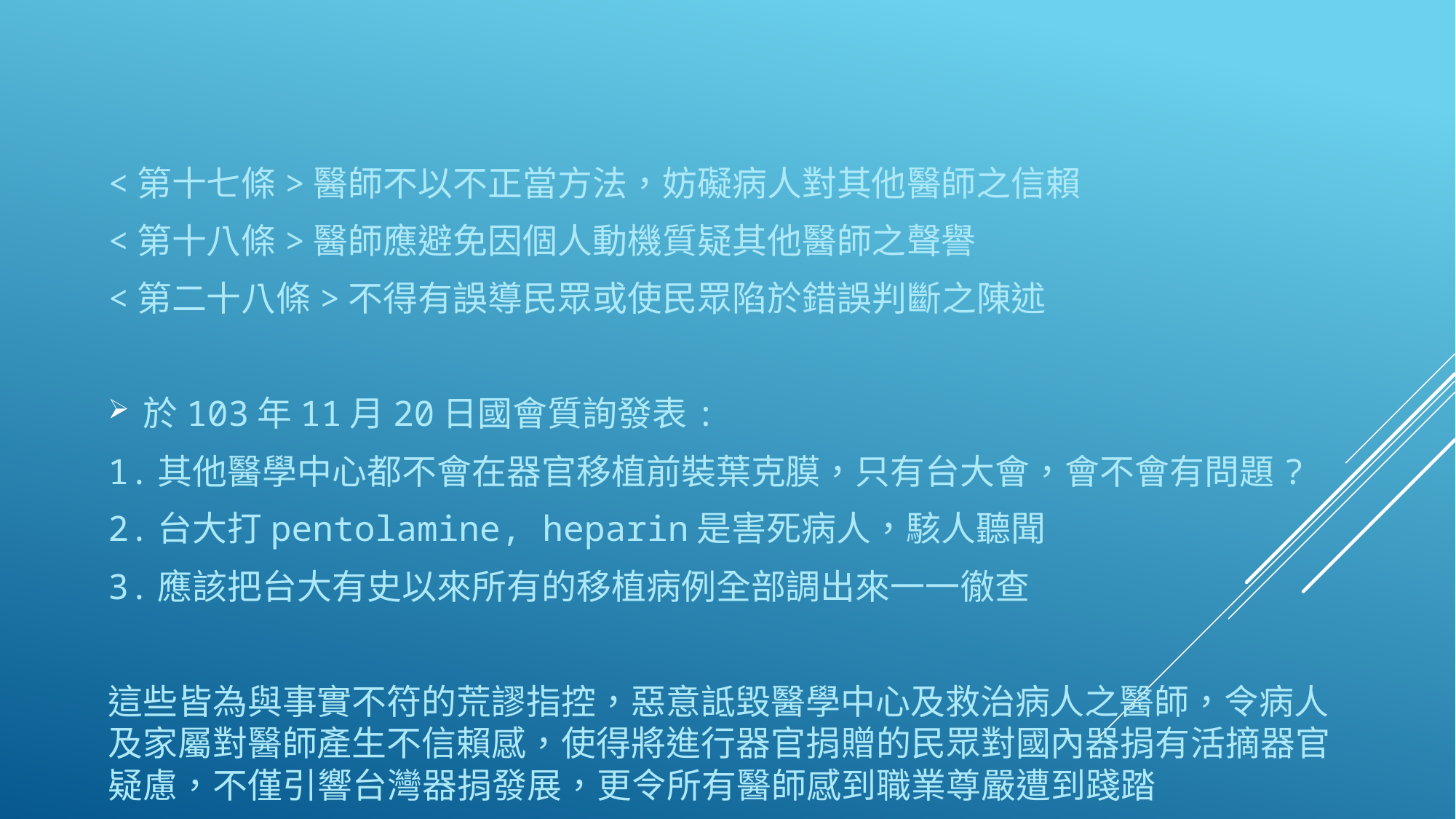

<第十七條>醫師不以不正當方法，妨礙病人對其他醫師之信賴
<第十八條>醫師應避免因個人動機質疑其他醫師之聲譽
<第二十八條>不得有誤導民眾或使民眾陷於錯誤判斷之陳述

於103年11月20日國會質詢發表:
1.其他醫學中心都不會在器官移植前裝葉克膜，只有台大會，會不會有問題?
2.台大打pentolamine, heparin是害死病人，駭人聽聞
3.應該把台大有史以來所有的移植病例全部調出來一一徹查

這些皆為與事實不符的荒謬指控，惡意詆毀醫學中心及救治病人之醫師，令病人及家屬對醫師產生不信賴感，使得將進行器官捐贈的民眾對國內器捐有活摘器官疑慮，不僅引響台灣器捐發展，更令所有醫師感到職業尊嚴遭到踐踏